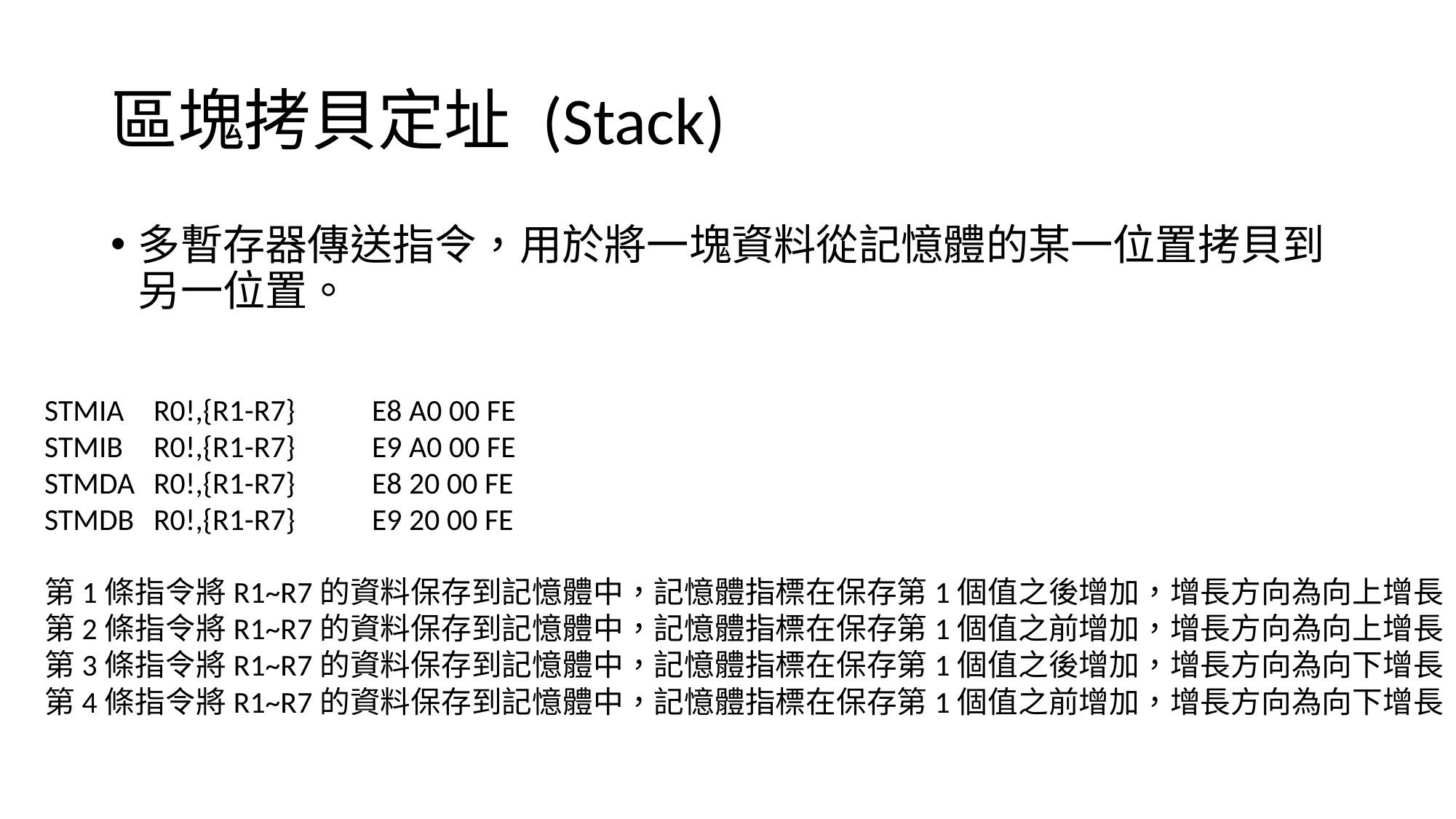

# 區塊拷貝定址 (Stack)
多暫存器傳送指令，用於將一塊資料從記憶體的某一位置拷貝到另一位置。
STMIA	R0!,{R1-R7}	E8 A0 00 FE
STMIB	R0!,{R1-R7}	E9 A0 00 FE
STMDA	R0!,{R1-R7}	E8 20 00 FE
STMDB	R0!,{R1-R7}	E9 20 00 FE

第1條指令將R1~R7的資料保存到記憶體中，記憶體指標在保存第1個值之後增加，增長方向為向上增長
第2條指令將R1~R7的資料保存到記憶體中，記憶體指標在保存第1個值之前增加，增長方向為向上增長
第3條指令將R1~R7的資料保存到記憶體中，記憶體指標在保存第1個值之後增加，增長方向為向下增長
第4條指令將R1~R7的資料保存到記憶體中，記憶體指標在保存第1個值之前增加，增長方向為向下增長